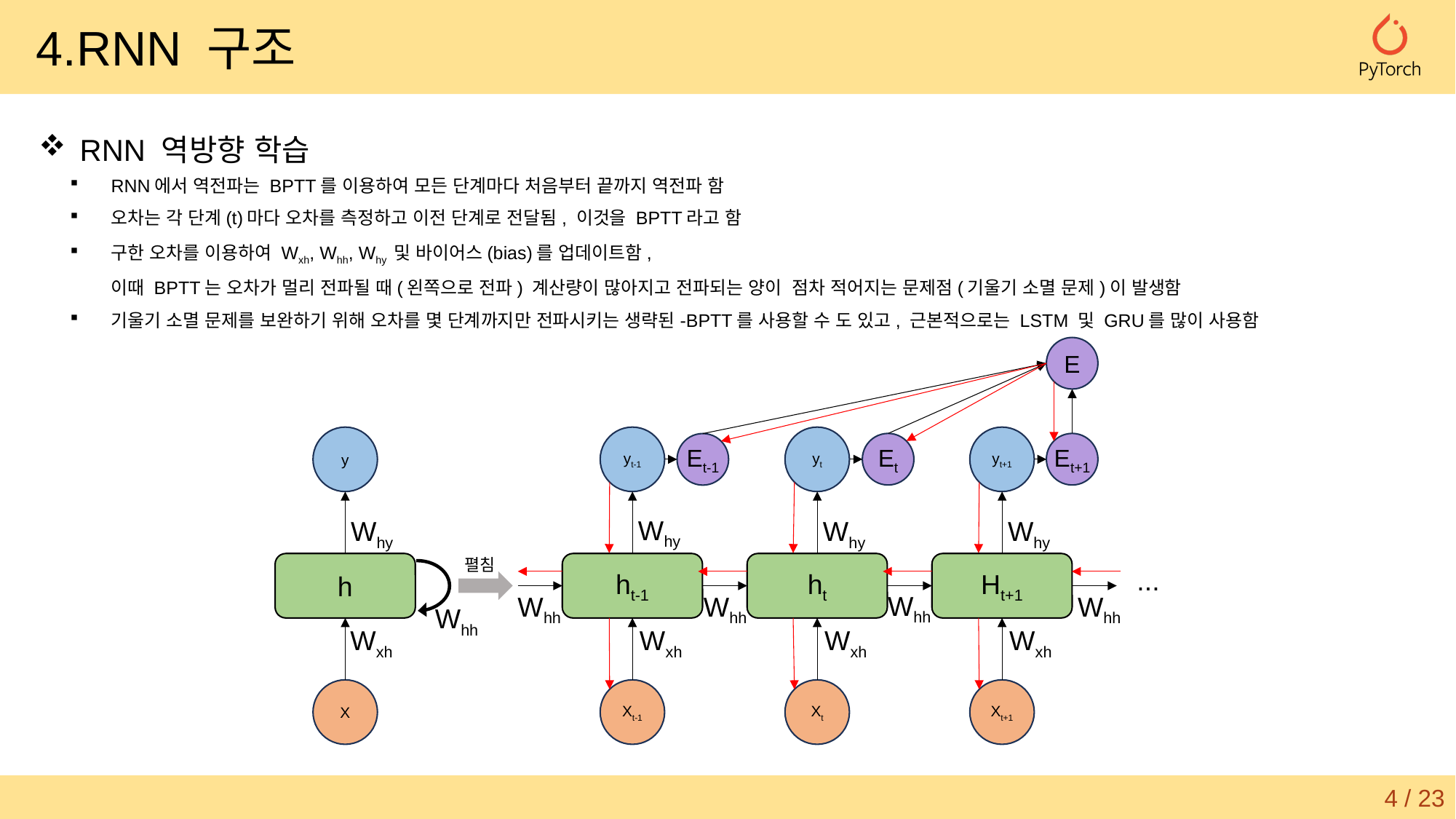

4.RNN 구조
RNN 역방향 학습
RNN에서 역전파는 BPTT를 이용하여 모든 단계마다 처음부터 끝까지 역전파 함
오차는 각 단계(t)마다 오차를 측정하고 이전 단계로 전달됨, 이것을 BPTT라고 함
구한 오차를 이용하여 Wxh, Whh, Why 및 바이어스(bias)를 업데이트함,
이때 BPTT는 오차가 멀리 전파될 때(왼쪽으로 전파) 계산량이 많아지고 전파되는 양이  점차 적어지는 문제점(기울기 소멸 문제)이 발생함
기울기 소멸 문제를 보완하기 위해 오차를 몇 단계까지만 전파시키는 생략된-BPTT를 사용할 수 도 있고, 근본적으로는 LSTM 및 GRU를 많이 사용함
E
y
yt-1
yt
yt+1
Why
Why
Why
Why

펼침
h
ht-1
ht
Ht+1
...

Whh
Whh
Whh
Whh
Whh
Wxh
Wxh
Wxh
Wxh
X
Xt-1
Xt
Xt+1
Et
Et+1
Et-1
4 / 23